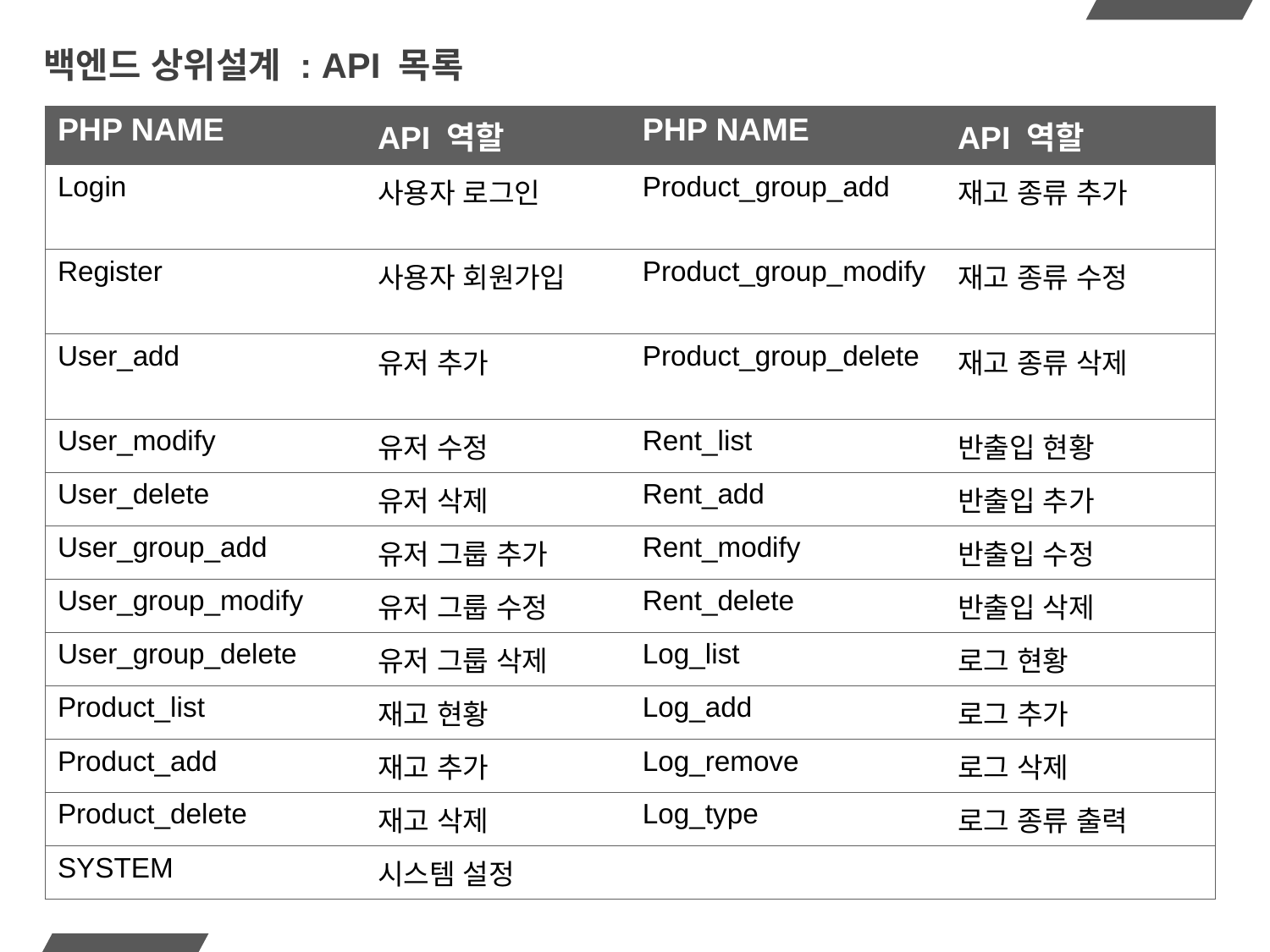

# 백엔드 상위설계 : API 목록
| PHP NAME | API 역할 | PHP NAME | API 역할 |
| --- | --- | --- | --- |
| Login | 사용자 로그인 | Product\_group\_add | 재고 종류 추가 |
| Register | 사용자 회원가입 | Product\_group\_modify | 재고 종류 수정 |
| User\_add | 유저 추가 | Product\_group\_delete | 재고 종류 삭제 |
| User\_modify | 유저 수정 | Rent\_list | 반출입 현황 |
| User\_delete | 유저 삭제 | Rent\_add | 반출입 추가 |
| User\_group\_add | 유저 그룹 추가 | Rent\_modify | 반출입 수정 |
| User\_group\_modify | 유저 그룹 수정 | Rent\_delete | 반출입 삭제 |
| User\_group\_delete | 유저 그룹 삭제 | Log\_list | 로그 현황 |
| Product\_list | 재고 현황 | Log\_add | 로그 추가 |
| Product\_add | 재고 추가 | Log\_remove | 로그 삭제 |
| Product\_delete | 재고 삭제 | Log\_type | 로그 종류 출력 |
| SYSTEM | 시스템 설정 |  |  |